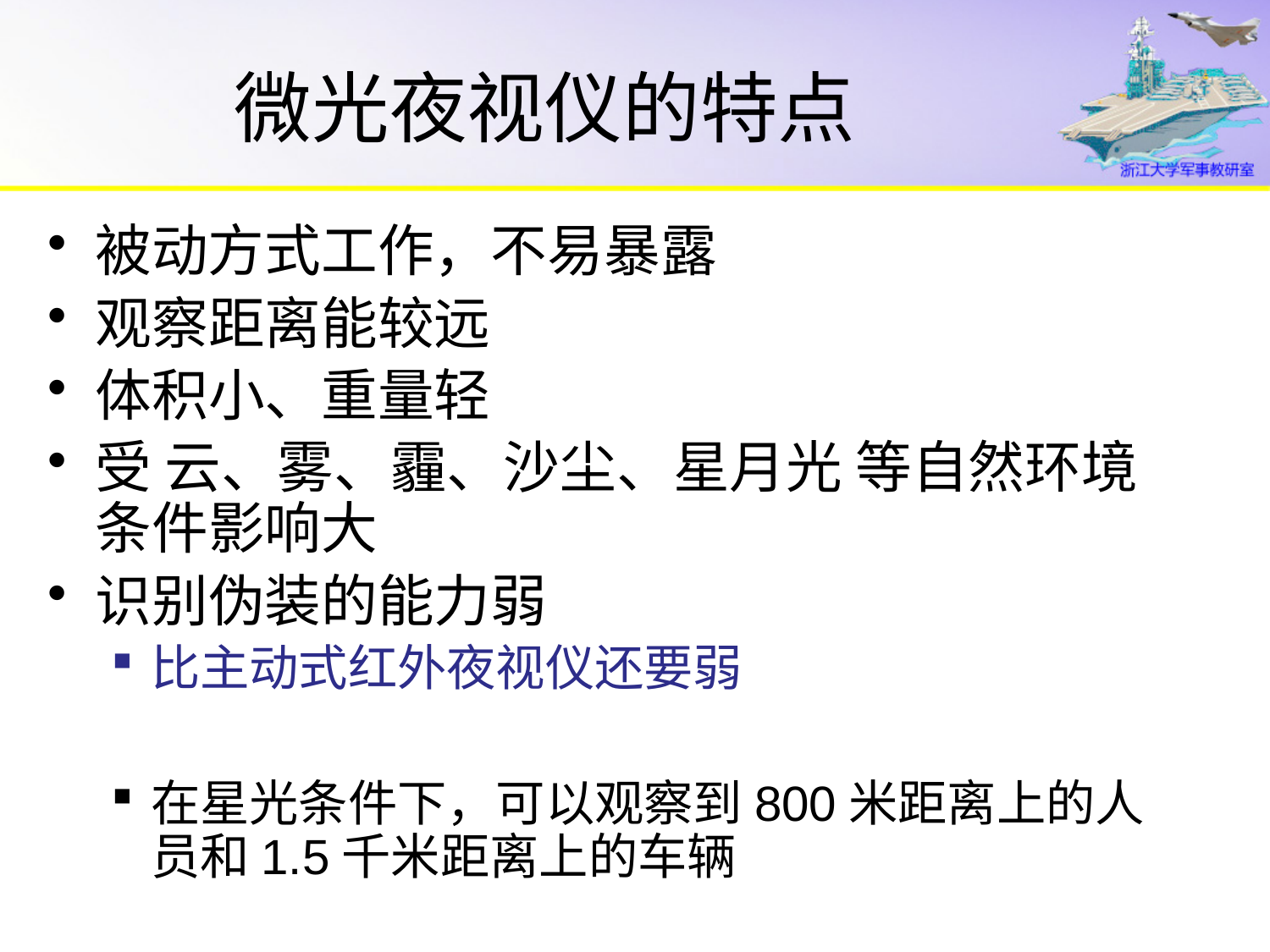

# 微光夜视仪的特点
被动方式工作，不易暴露
观察距离能较远
体积小、重量轻
受 云、雾、霾、沙尘、星月光 等自然环境条件影响大
识别伪装的能力弱
比主动式红外夜视仪还要弱

在星光条件下，可以观察到800米距离上的人员和1.5千米距离上的车辆